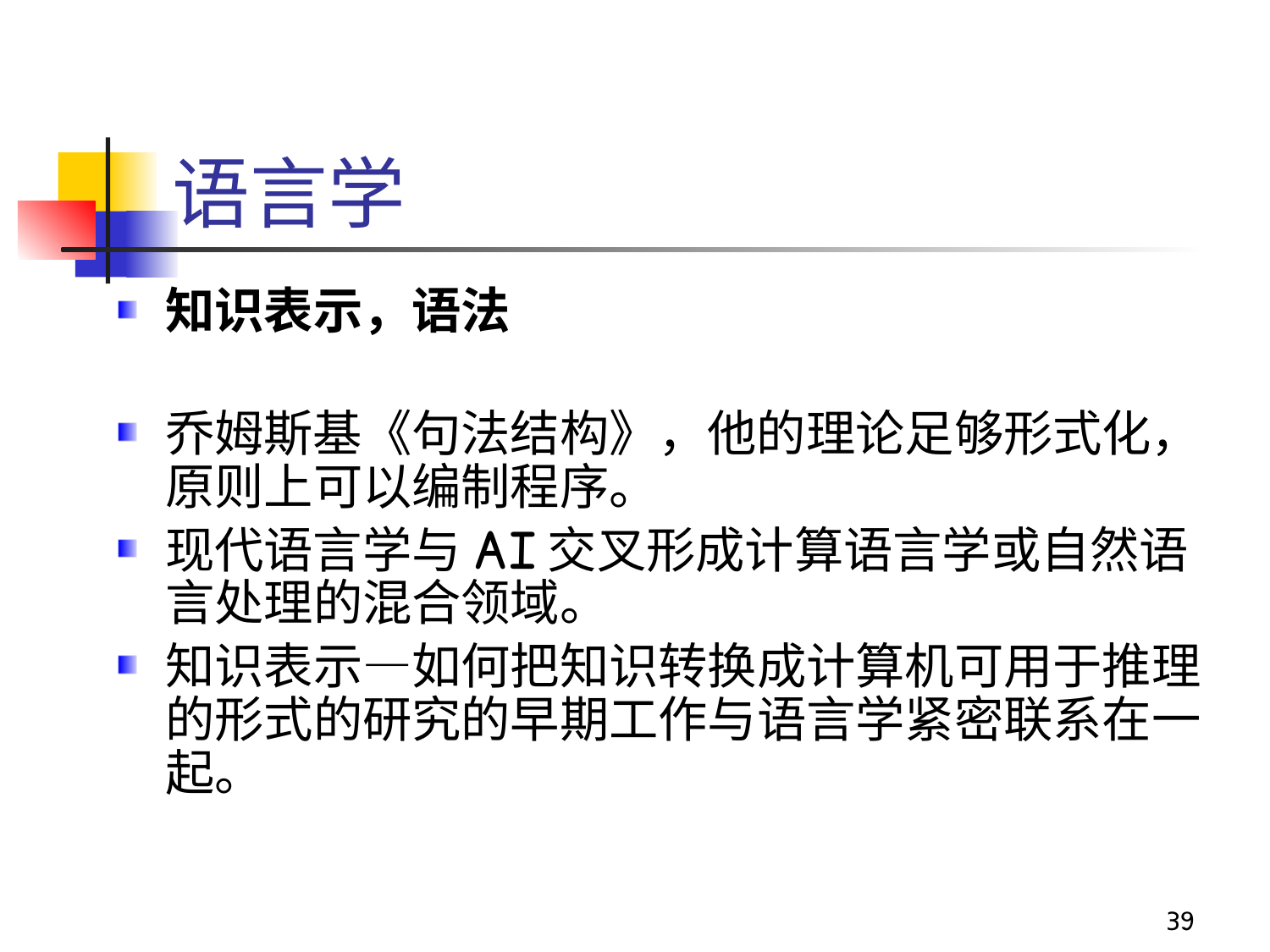

# 语言学
知识表示，语法
乔姆斯基《句法结构》，他的理论足够形式化，原则上可以编制程序。
现代语言学与AI交叉形成计算语言学或自然语言处理的混合领域。
知识表示—如何把知识转换成计算机可用于推理的形式的研究的早期工作与语言学紧密联系在一起。
39